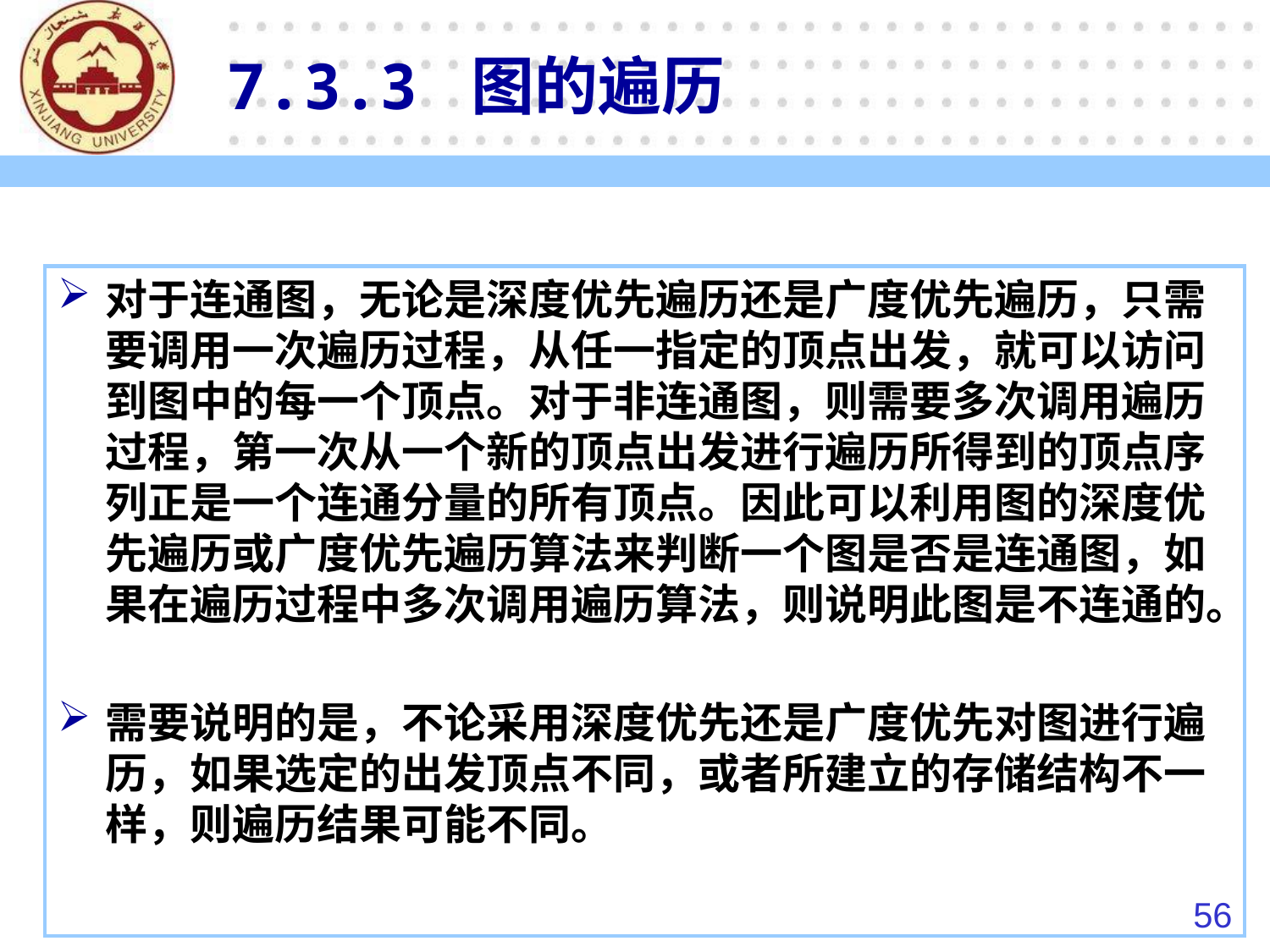

7.3.3 图的遍历
对于连通图，无论是深度优先遍历还是广度优先遍历，只需要调用一次遍历过程，从任一指定的顶点出发，就可以访问到图中的每一个顶点。对于非连通图，则需要多次调用遍历过程，第一次从一个新的顶点出发进行遍历所得到的顶点序列正是一个连通分量的所有顶点。因此可以利用图的深度优先遍历或广度优先遍历算法来判断一个图是否是连通图，如果在遍历过程中多次调用遍历算法，则说明此图是不连通的。

需要说明的是，不论采用深度优先还是广度优先对图进行遍历，如果选定的出发顶点不同，或者所建立的存储结构不一样，则遍历结果可能不同。
56